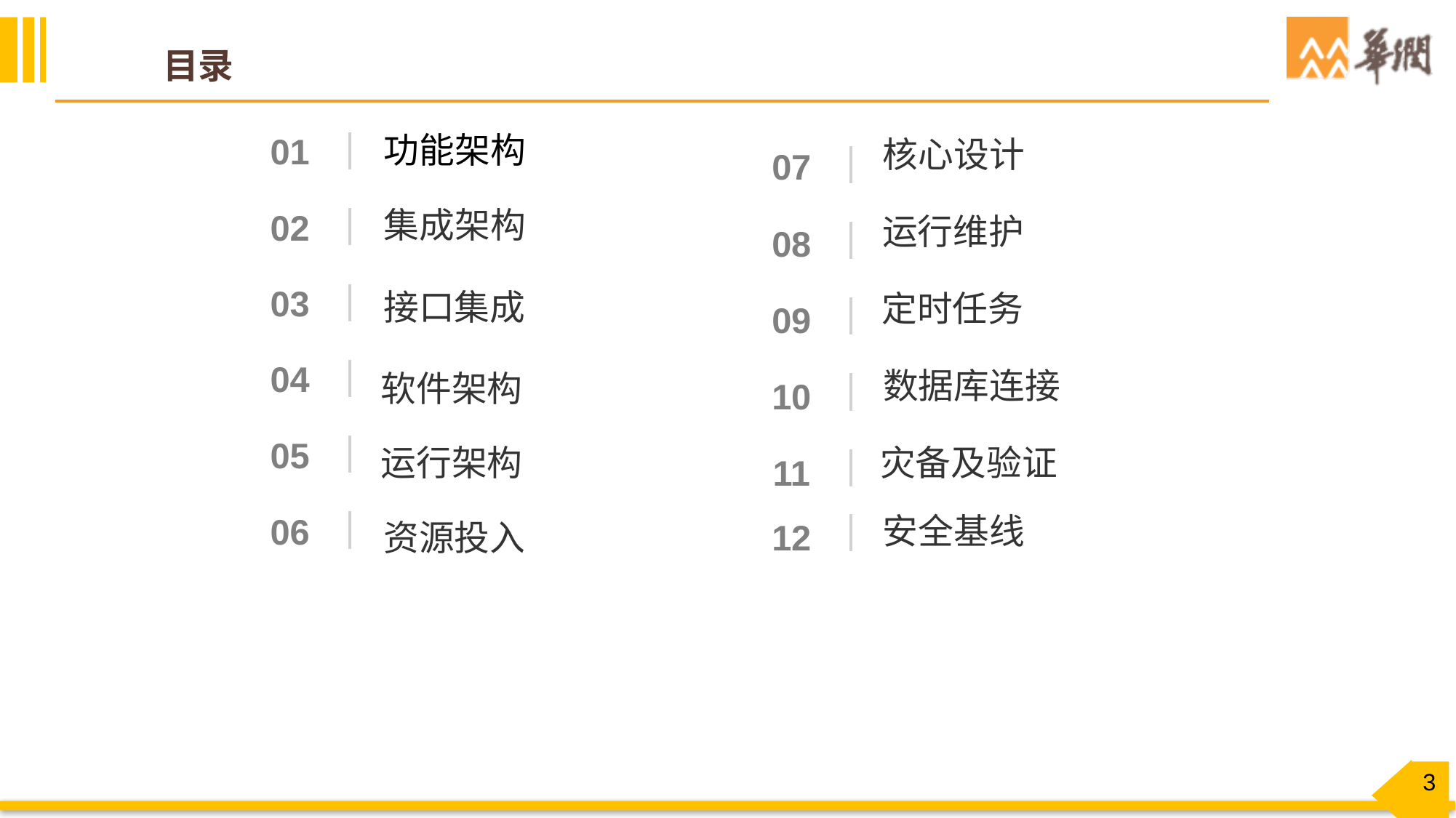

# 目录
功能架构
01
核心设计
07
集成架构
02
运行维护
08
接口集成
03
定时任务
09
04
数据库连接
软件架构
10
05
运行架构
灾备及验证
11
安全基线
06
12
资源投入